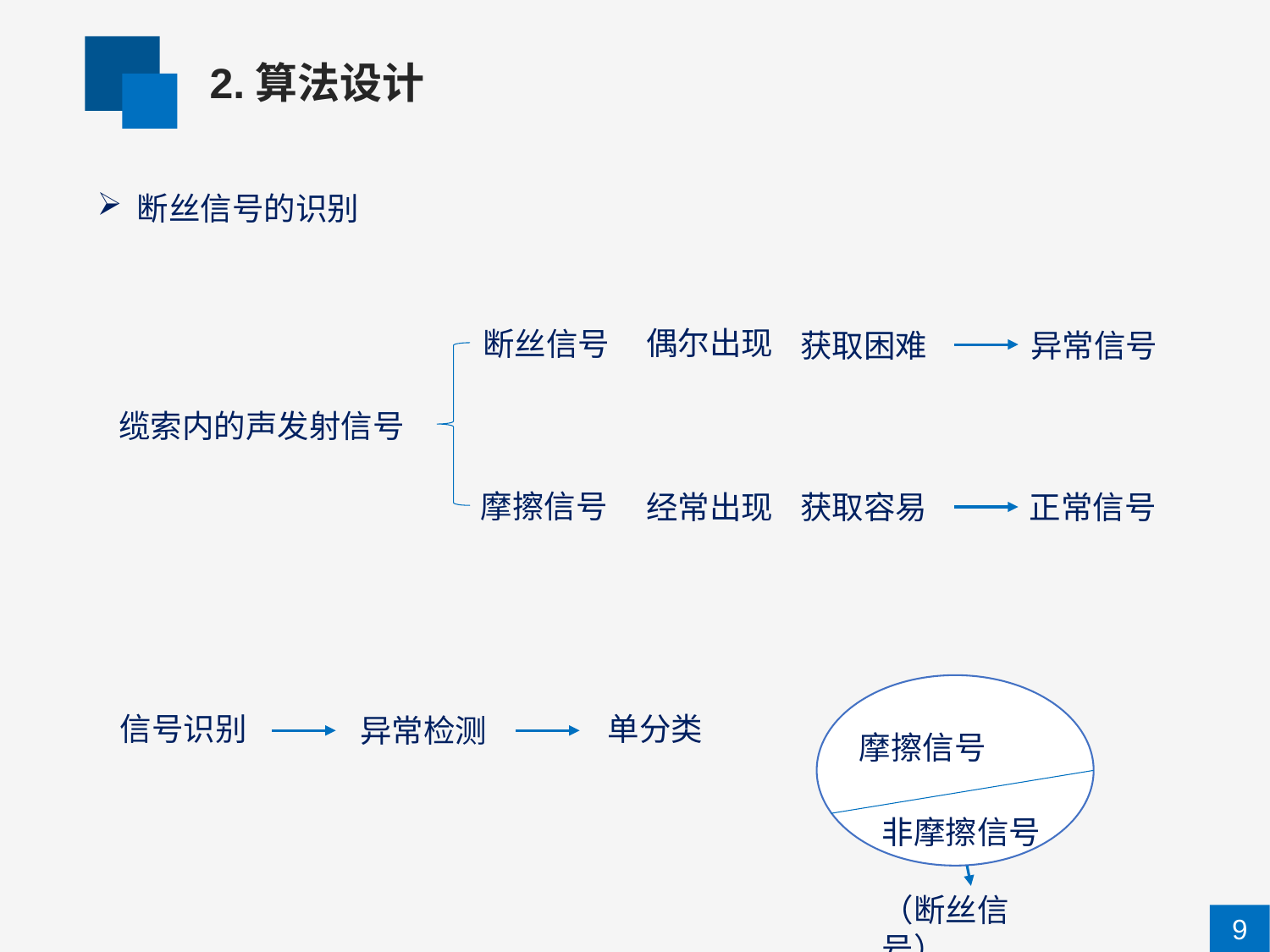

2.算法设计
断丝信号的识别
偶尔出现
断丝信号
异常信号
获取困难

缆索内的声发射信号
摩擦信号
经常出现
获取容易
正常信号

信号识别
单分类
异常检测
摩擦信号
非摩擦信号

（断丝信号）
9